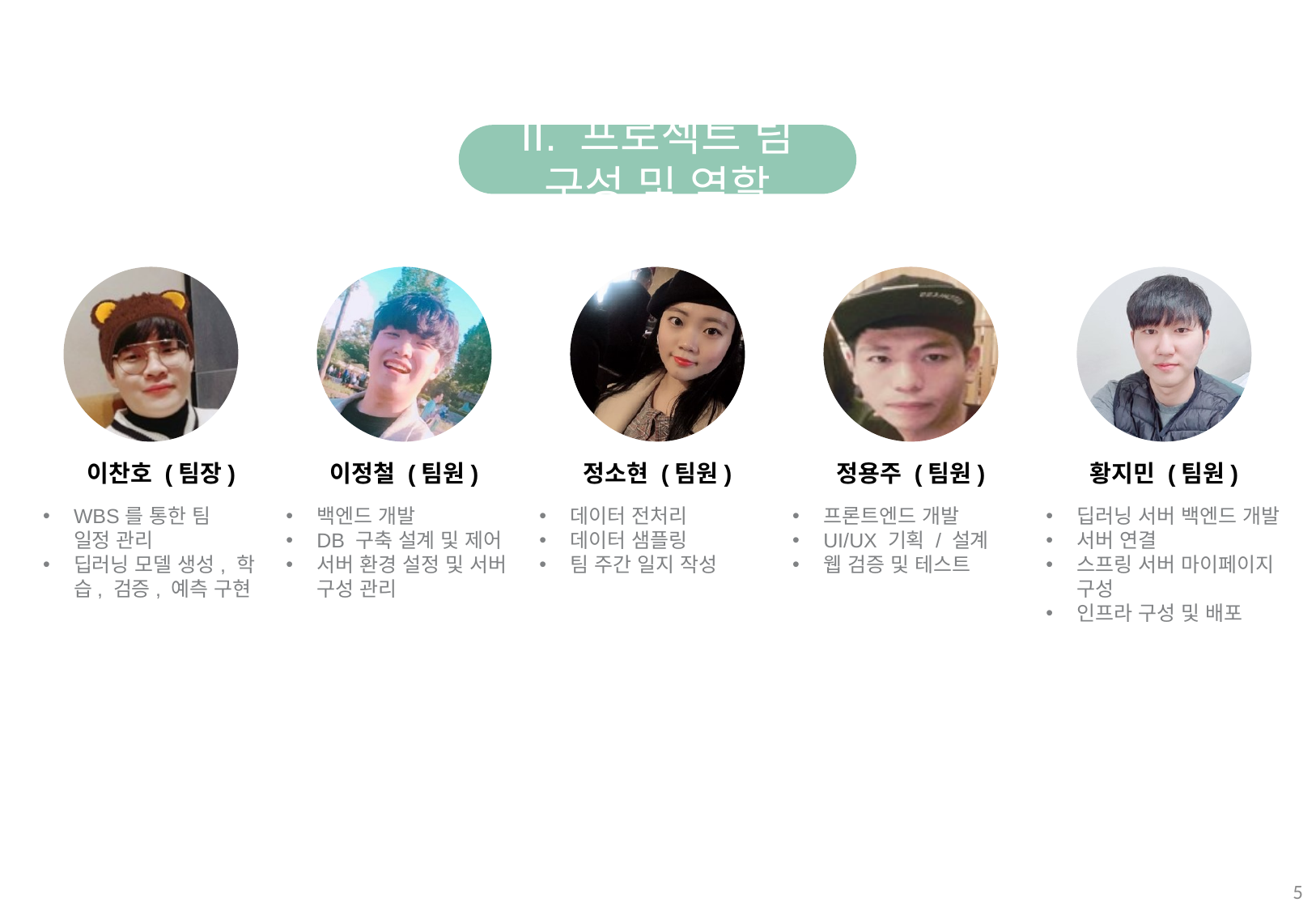

II. 프로젝트 팀 구성 및 역할

황지민 (팀원)

딥러닝 서버 백엔드 개발
서버 연결
스프링 서버 마이페이지 구성
인프라 구성 및 배포
정용주 (팀원)

프론트엔드 개발
UI/UX 기획 / 설계
웹 검증 및 테스트
이찬호 (팀장)

WBS를 통한 팀           일정 관리
딥러닝 모델 생성, 학습, 검증, 예측 구현
이정철 (팀원)

백엔드 개발
DB 구축 설계 및 제어
서버 환경 설정 및 서버 구성 관리
정소현 (팀원)

데이터 전처리
데이터 샘플링
팀 주간 일지 작성
5